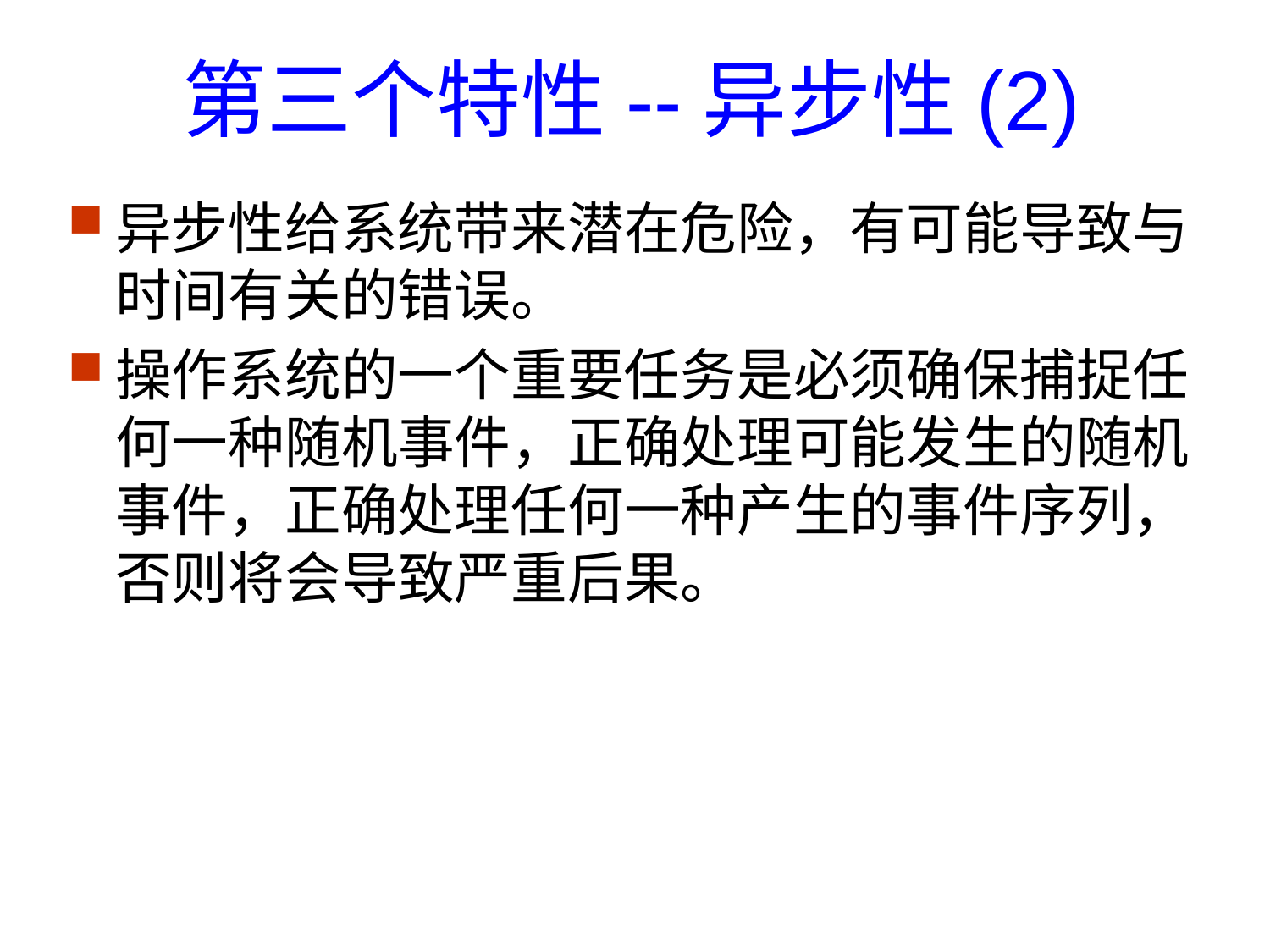

# 第三个特性--异步性(2)
异步性给系统带来潜在危险，有可能导致与时间有关的错误。
操作系统的一个重要任务是必须确保捕捉任何一种随机事件，正确处理可能发生的随机事件，正确处理任何一种产生的事件序列，否则将会导致严重后果。